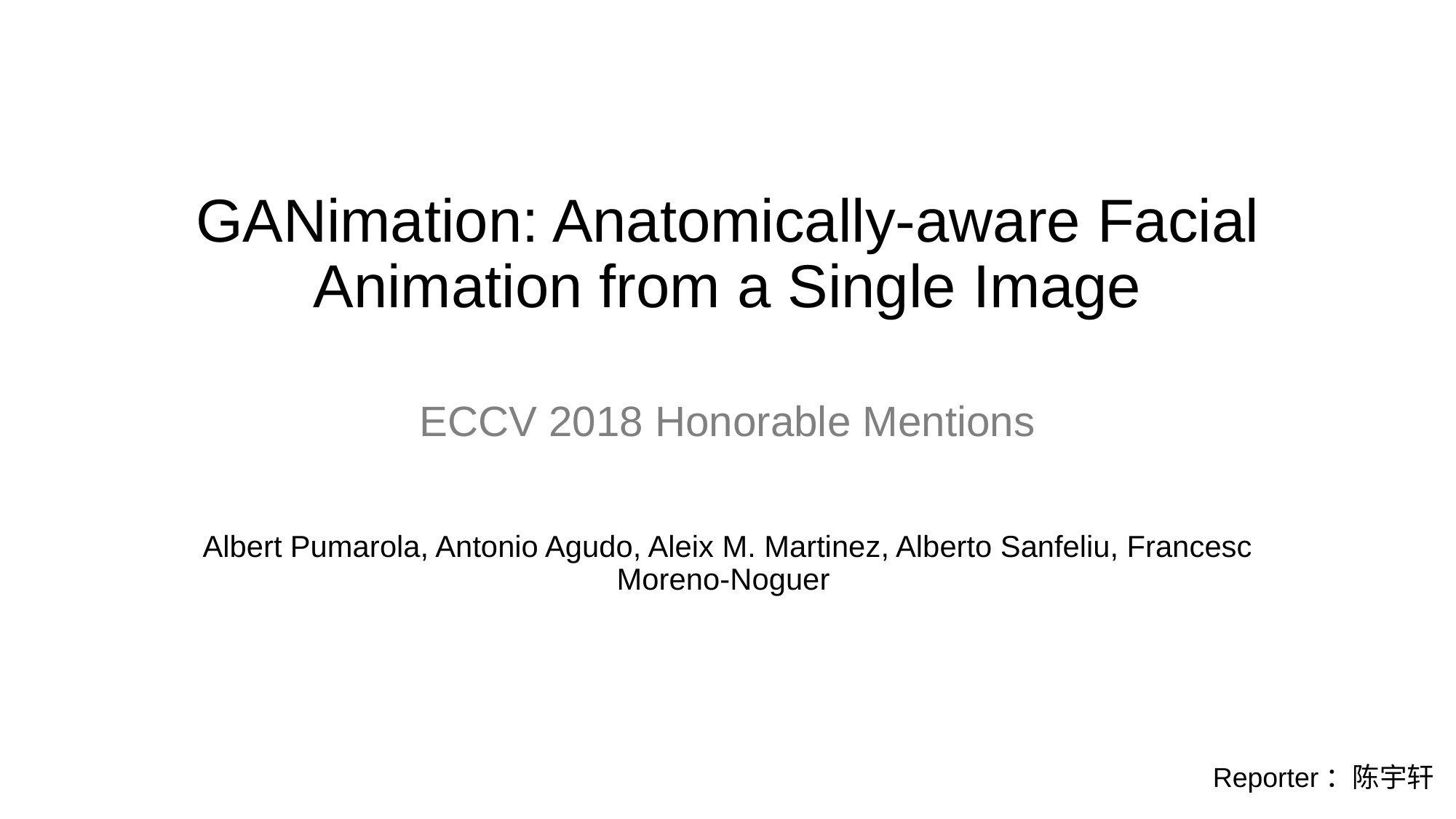

# GANimation: Anatomically-aware Facial Animation from a Single Image
ECCV 2018 Honorable Mentions
Albert Pumarola, Antonio Agudo, Aleix M. Martinez, Alberto Sanfeliu, Francesc Moreno-Noguer
Reporter：陈宇轩